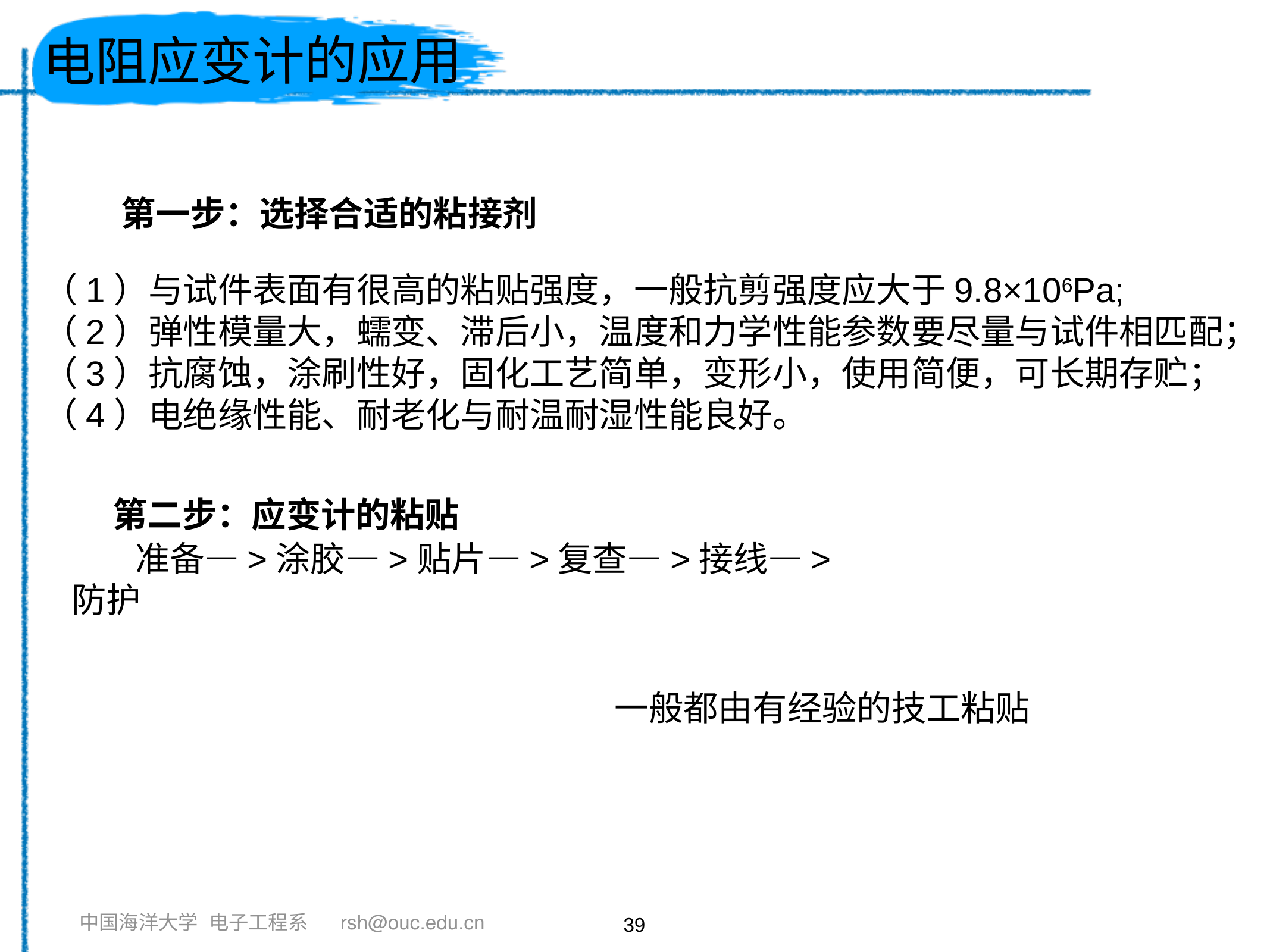

# 电阻应变计的应用
第一步：选择合适的粘接剂
（1）与试件表面有很高的粘贴强度，一般抗剪强度应大于9.8×106Pa;
（2）弹性模量大，蠕变、滞后小，温度和力学性能参数要尽量与试件相匹配；
（3）抗腐蚀，涂刷性好，固化工艺简单，变形小，使用简便，可长期存贮；
（4）电绝缘性能、耐老化与耐温耐湿性能良好。
第二步：应变计的粘贴
准备—>涂胶—>贴片—>复查—>接线—>防护
一般都由有经验的技工粘贴
39